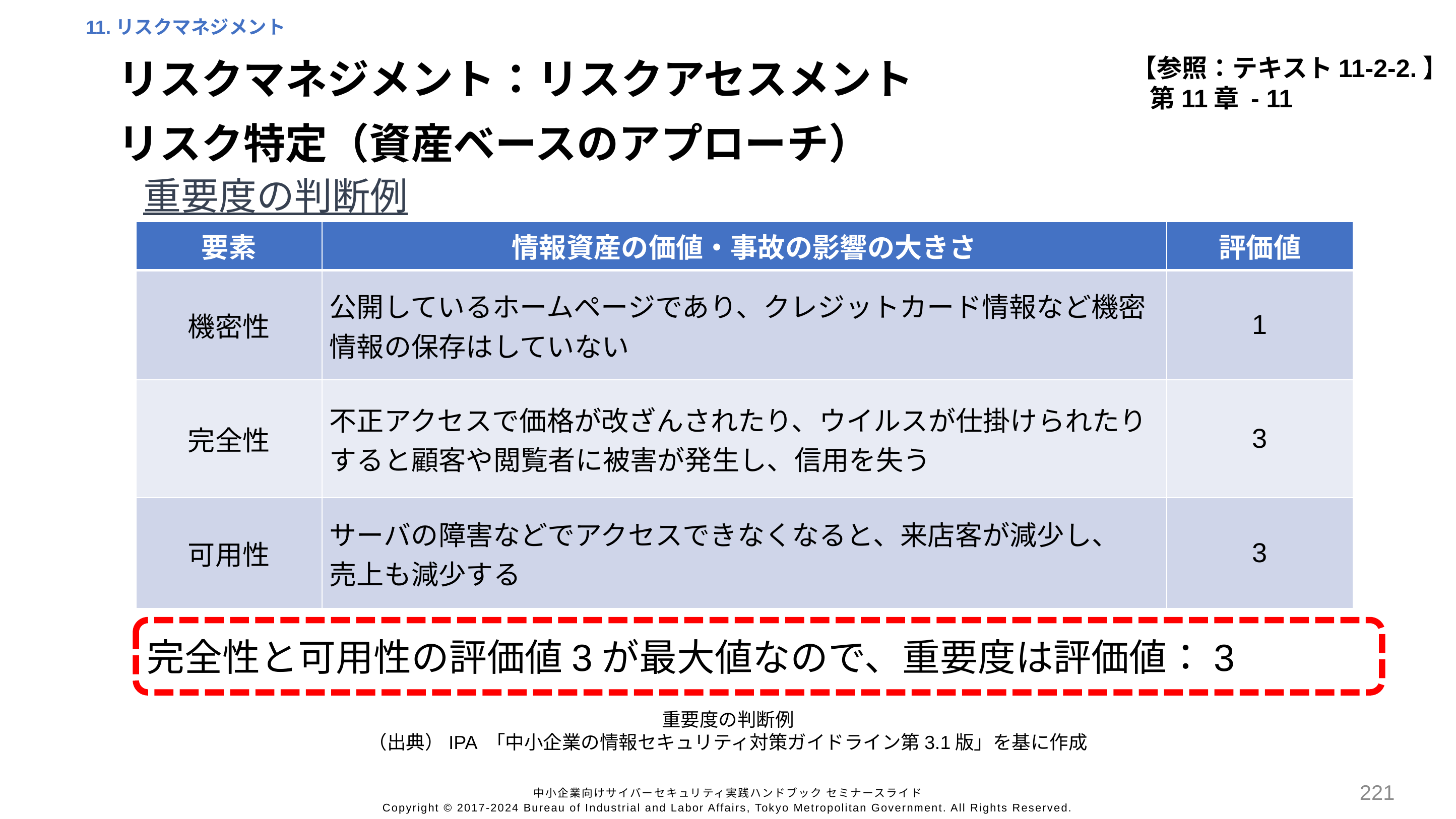

11.リスクマネジメント
【参照：テキスト11-2-2.】
第11章 - 11
リスクマネジメント：リスクアセスメント
リスク特定（資産ベースのアプローチ）
重要度の判断例
| 要素 | 情報資産の価値・事故の影響の大きさ | 評価値 |
| --- | --- | --- |
| 機密性 | 公開しているホームページであり、クレジットカード情報など機密情報の保存はしていない | 1 |
| 完全性 | 不正アクセスで価格が改ざんされたり、ウイルスが仕掛けられたりすると顧客や閲覧者に被害が発生し、信用を失う | 3 |
| 可用性 | サーバの障害などでアクセスできなくなると、来店客が減少し、 売上も減少する | 3 |
完全性と可用性の評価値3が最大値なので、重要度は評価値：3
重要度の判断例
（出典）IPA 「中小企業の情報セキュリティ対策ガイドライン第3.1版」を基に作成

221